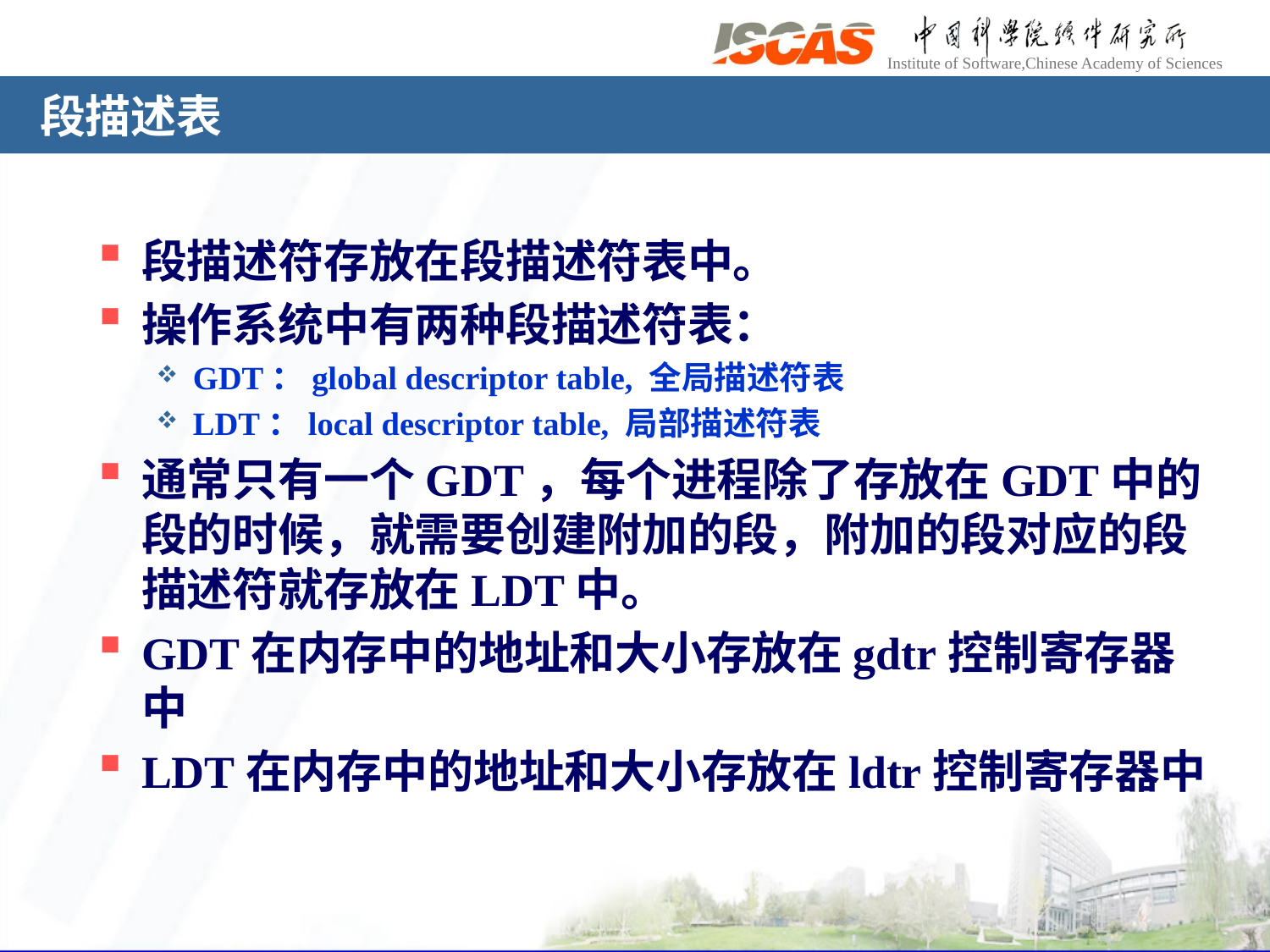

# 段描述表
段描述符存放在段描述符表中。
操作系统中有两种段描述符表：
GDT：global descriptor table, 全局描述符表
LDT：local descriptor table, 局部描述符表
通常只有一个GDT，每个进程除了存放在GDT中的段的时候，就需要创建附加的段，附加的段对应的段描述符就存放在LDT中。
GDT在内存中的地址和大小存放在gdtr控制寄存器中
LDT在内存中的地址和大小存放在ldtr控制寄存器中